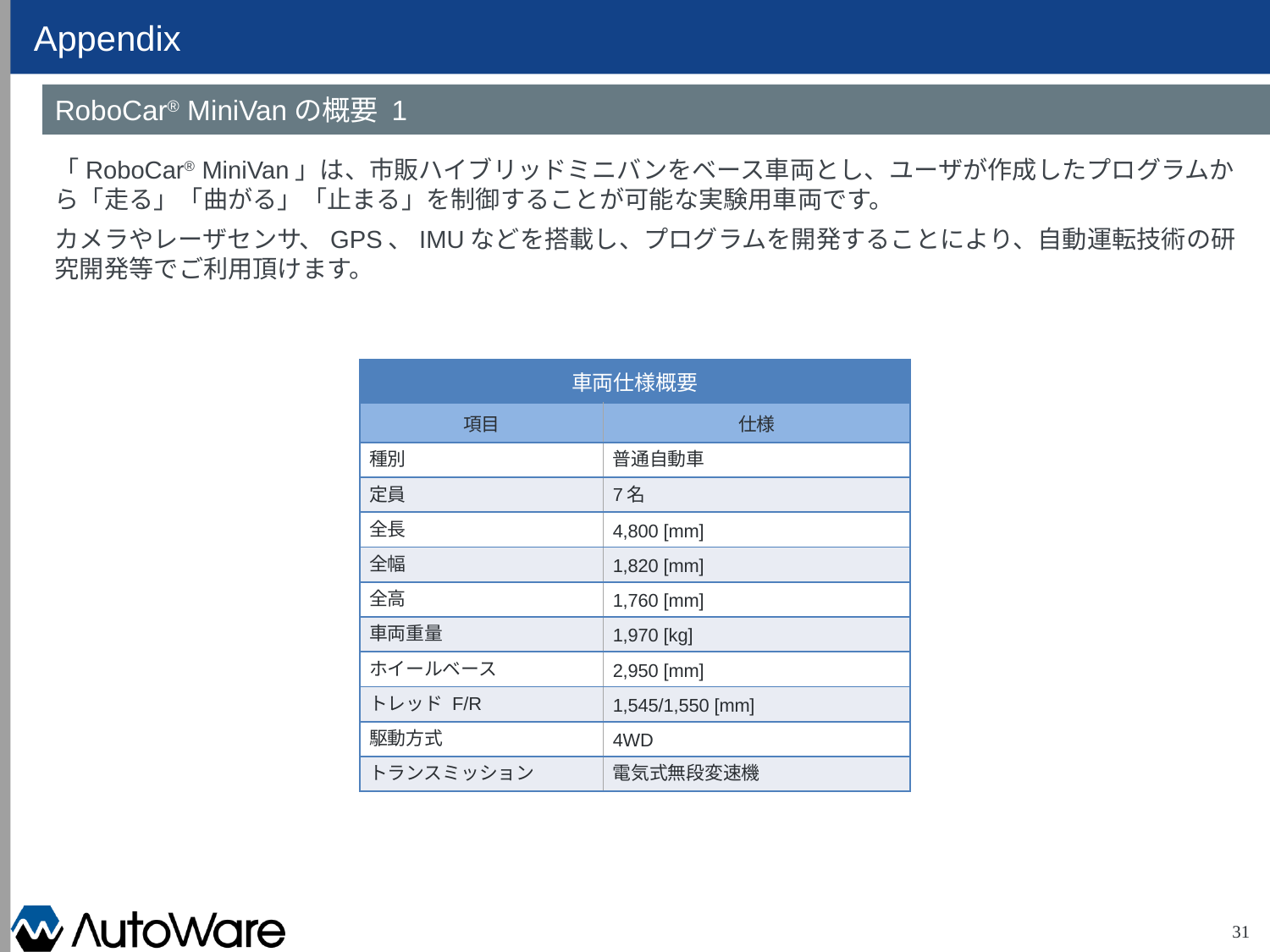

# Appendix
RoboCar® MiniVanの概要 1
「RoboCar® MiniVan」は、市販ハイブリッドミニバンをベース車両とし、ユーザが作成したプログラムから「走る」「曲がる」「止まる」を制御することが可能な実験用車両です。
カメラやレーザセンサ、GPS、IMUなどを搭載し、プログラムを開発することにより、自動運転技術の研究開発等でご利用頂けます。

| 車両仕様概要 |  |
| --- | --- |
| 項目 | 仕様 |
| 種別 | 普通自動車 |
| 定員 | 7名 |
| 全長 | 4,800 [mm] |
| 全幅 | 1,820 [mm] |
| 全高 | 1,760 [mm] |
| 車両重量 | 1,970 [kg] |
| ホイールベース | 2,950 [mm] |
| トレッド F/R | 1,545/1,550 [mm] |
| 駆動方式 | 4WD |
| トランスミッション | 電気式無段変速機 |
31